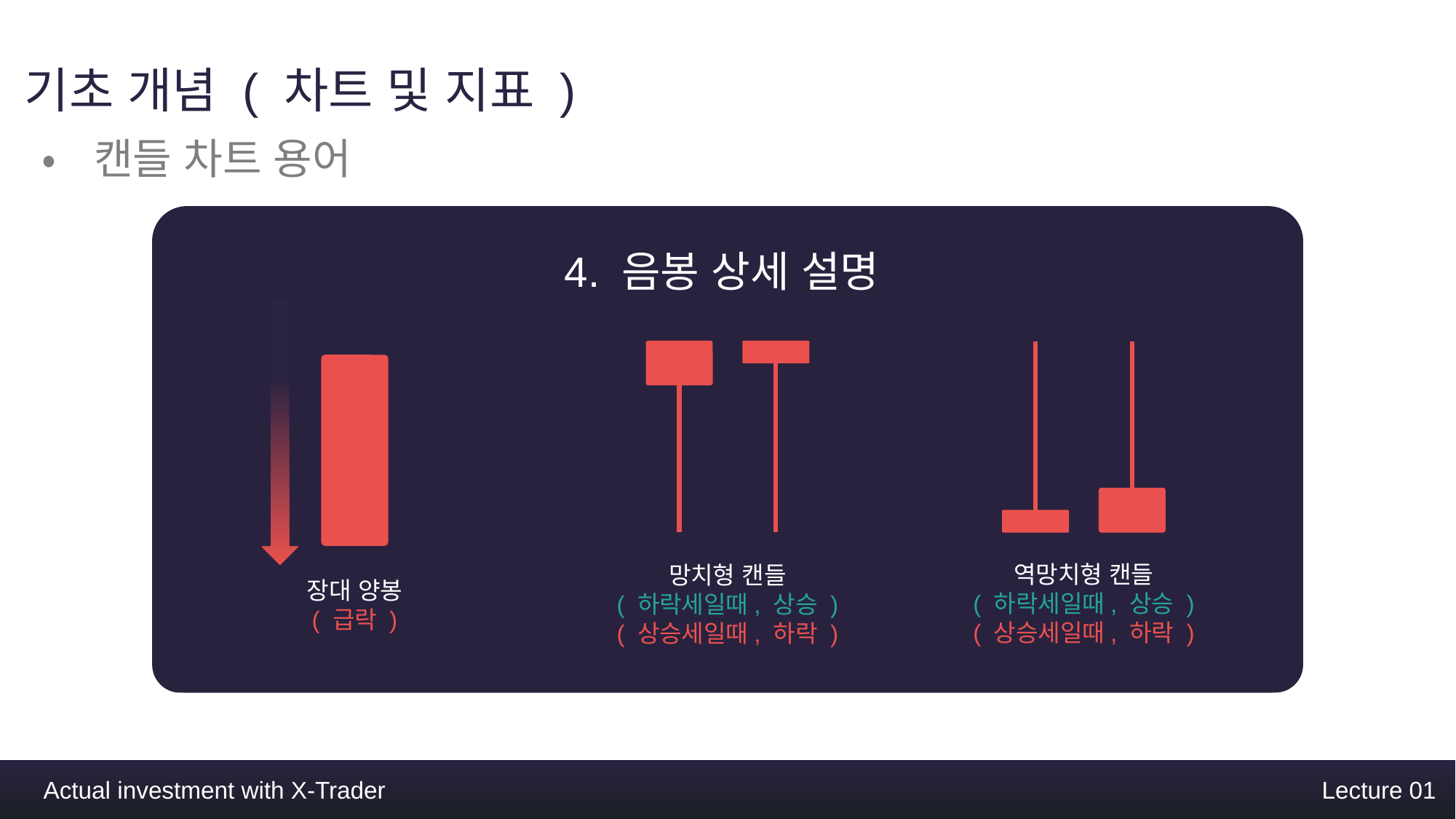

기초 개념 ( 차트 및 지표 )
•캔들 차트 용어

4. 음봉 상세 설명

장대 양봉
( 급락 )

망치형 캔들
( 하락세일때, 상승 )
( 상승세일때, 하락 )

역망치형 캔들
( 하락세일때, 상승 )
( 상승세일때, 하락 )

Actual investment with X-Trader
Lecture 01